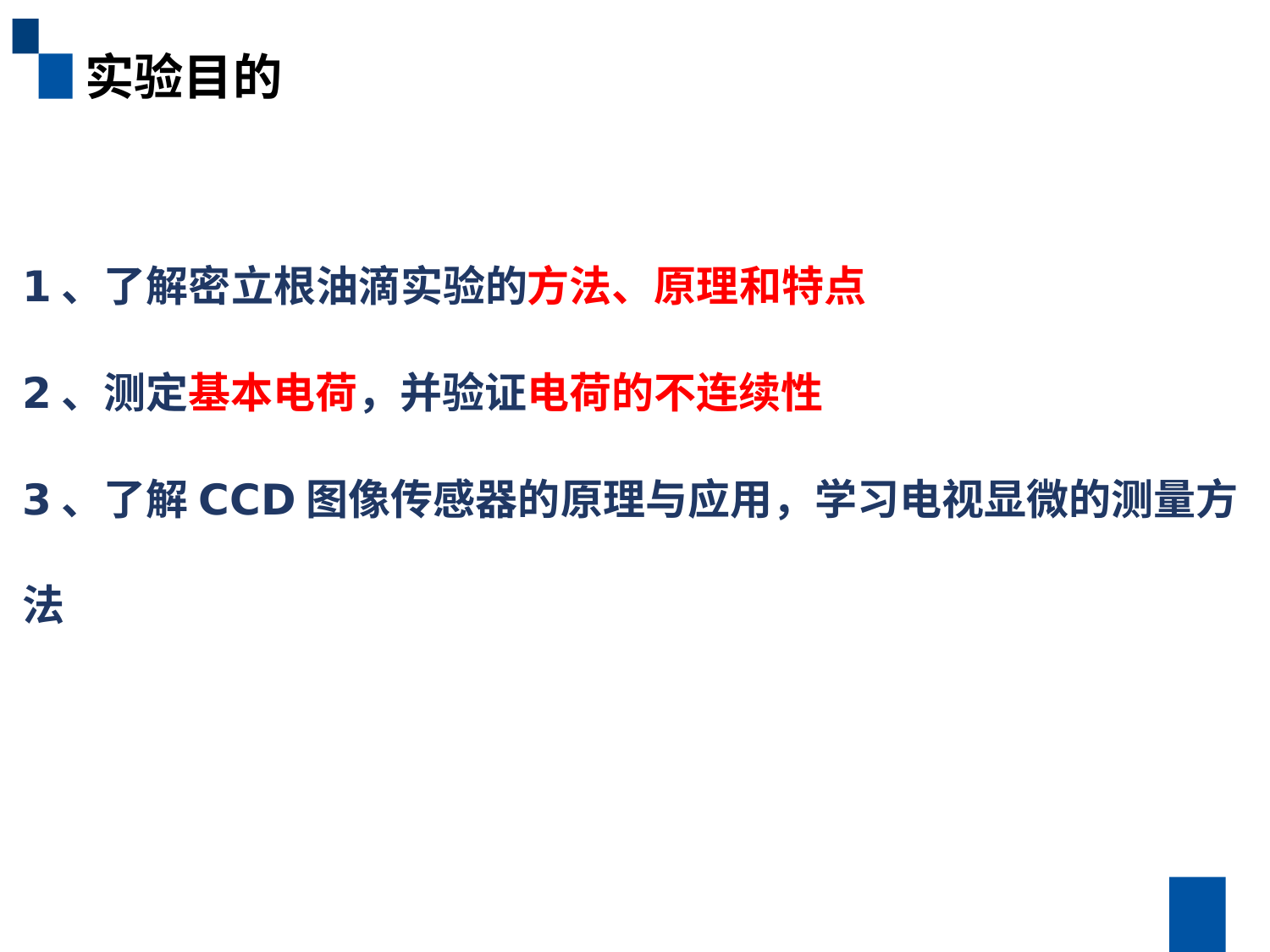

实验目的
1、了解密立根油滴实验的方法、原理和特点
2、测定基本电荷，并验证电荷的不连续性
3、了解CCD图像传感器的原理与应用，学习电视显微的测量方法
7